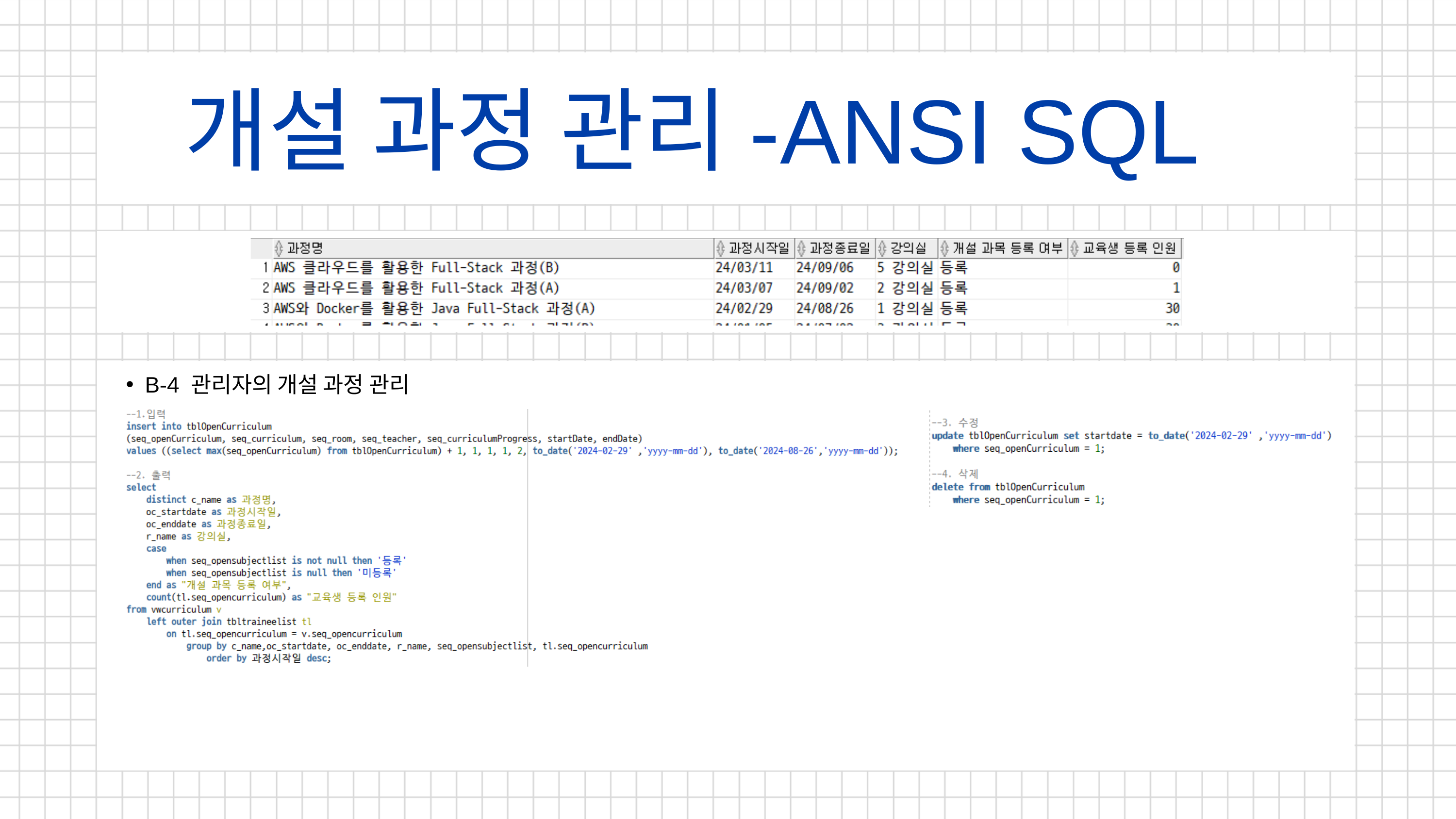

개설 과정 관리-ANSI SQL

B-4 관리자의 개설 과정 관리